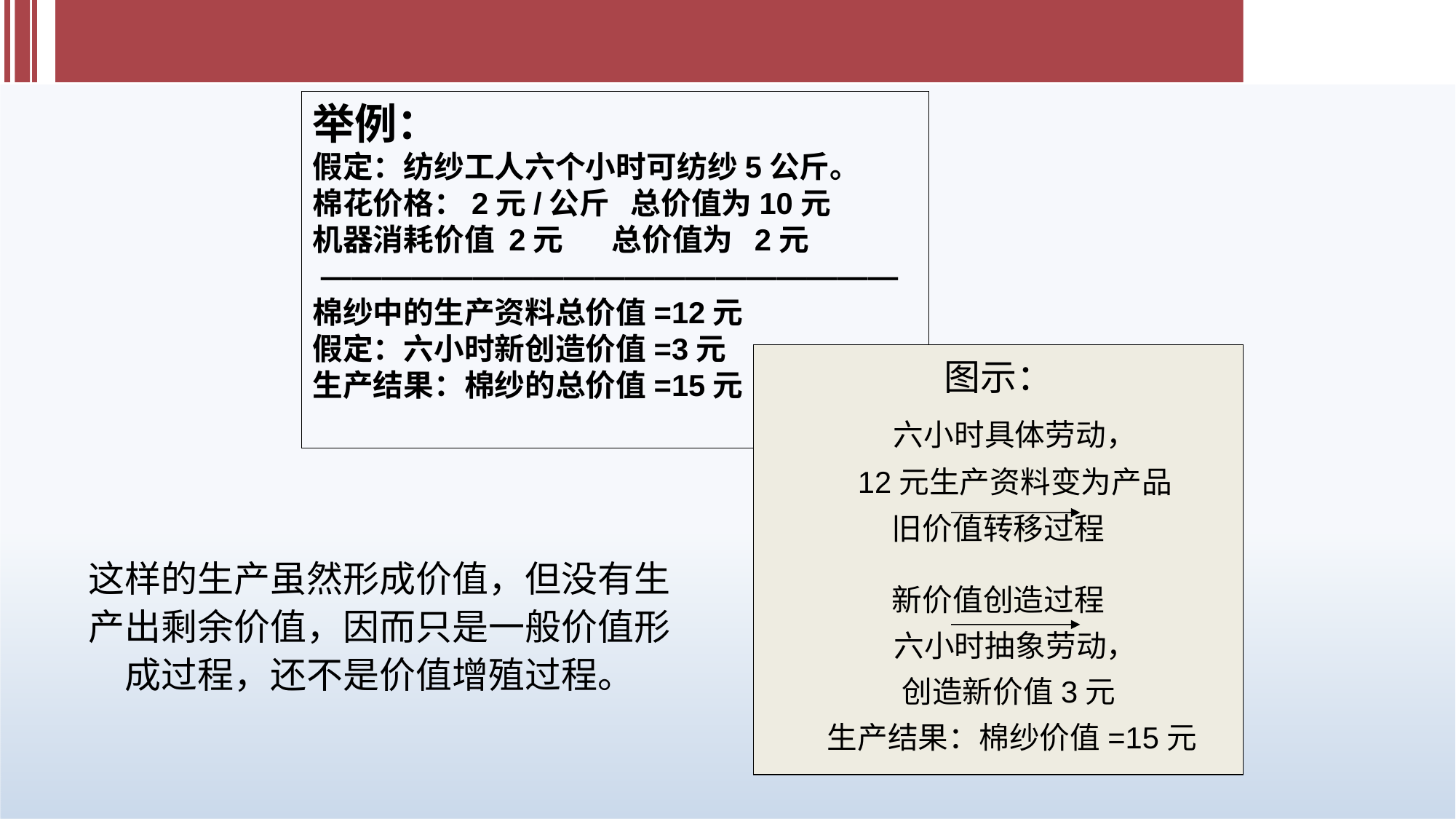

举例：
假定：纺纱工人六个小时可纺纱5公斤。
棉花价格：2元/公斤   总价值为10元
机器消耗价值 2元       总价值为  2元
 ———————————————————
棉纱中的生产资料总价值=12元
假定：六小时新创造价值=3元
生产结果：棉纱的总价值=15元
图示：
   六小时具体劳动，
    12元生产资料变为产品
旧价值转移过程

新价值创造过程
    六小时抽象劳动，
    创造新价值3元
   生产结果：棉纱价值=15元

这样的生产虽然形成价值，但没有生产出剩余价值，因而只是一般价值形成过程，还不是价值增殖过程。